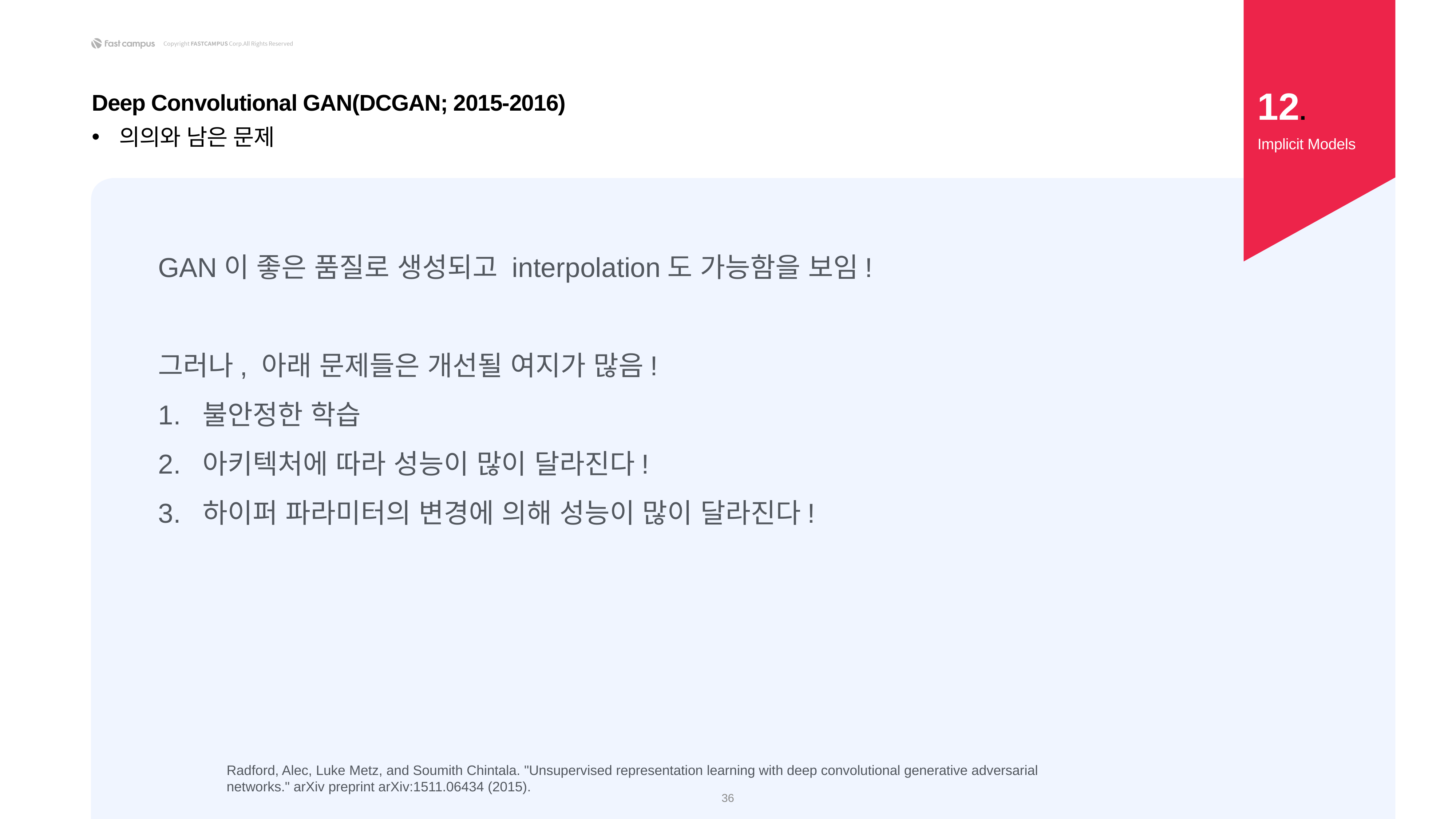

12.
Deep Convolutional GAN(DCGAN; 2015-2016)
의의와 남은 문제
Implicit Models

GAN이 좋은 품질로 생성되고 interpolation도 가능함을 보임!

그러나, 아래 문제들은 개선될 여지가 많음!
불안정한 학습
아키텍처에 따라 성능이 많이 달라진다!
하이퍼 파라미터의 변경에 의해 성능이 많이 달라진다!
Radford, Alec, Luke Metz, and Soumith Chintala. "Unsupervised representation learning with deep convolutional generative adversarial networks." arXiv preprint arXiv:1511.06434 (2015).
36